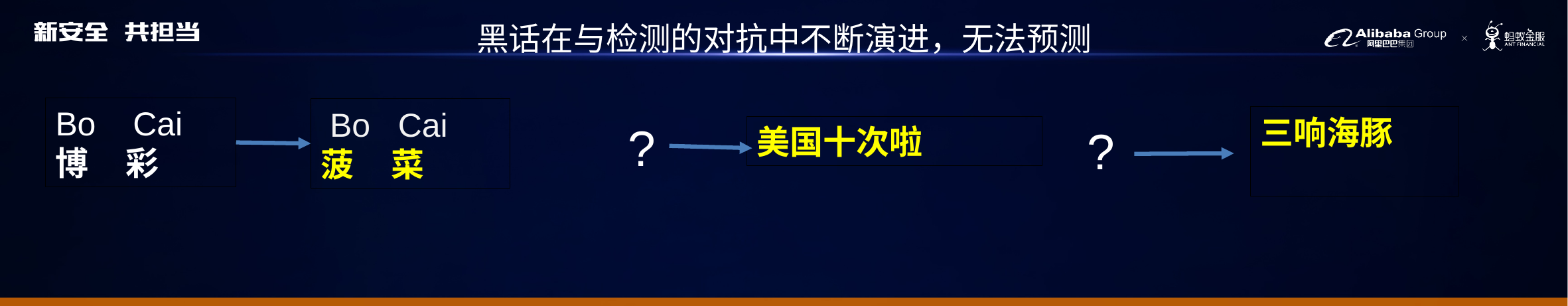

# 黑话在与检测的对抗中不断演进，无法预测
Bo    Cai
博     彩
 Bo   Cai
菠     菜
?
三响海豚
?
美国十次啦